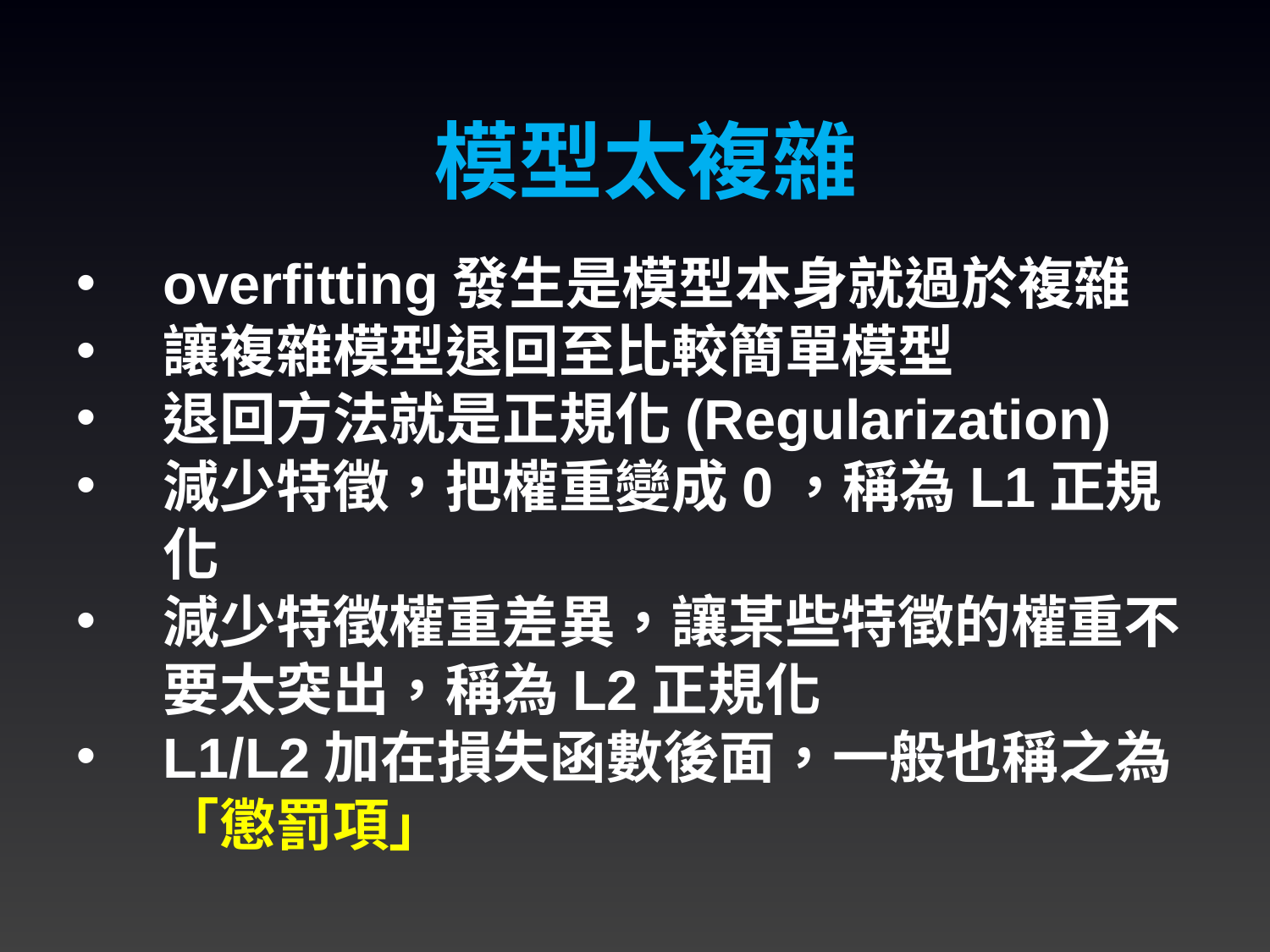

模型太複雜
overfitting發生是模型本身就過於複雜
讓複雜模型退回至比較簡單模型
退回方法就是正規化(Regularization)
減少特徵，把權重變成0，稱為L1正規化
減少特徵權重差異，讓某些特徵的權重不要太突出，稱為L2正規化
L1/L2加在損失函數後面，一般也稱之為「懲罰項」